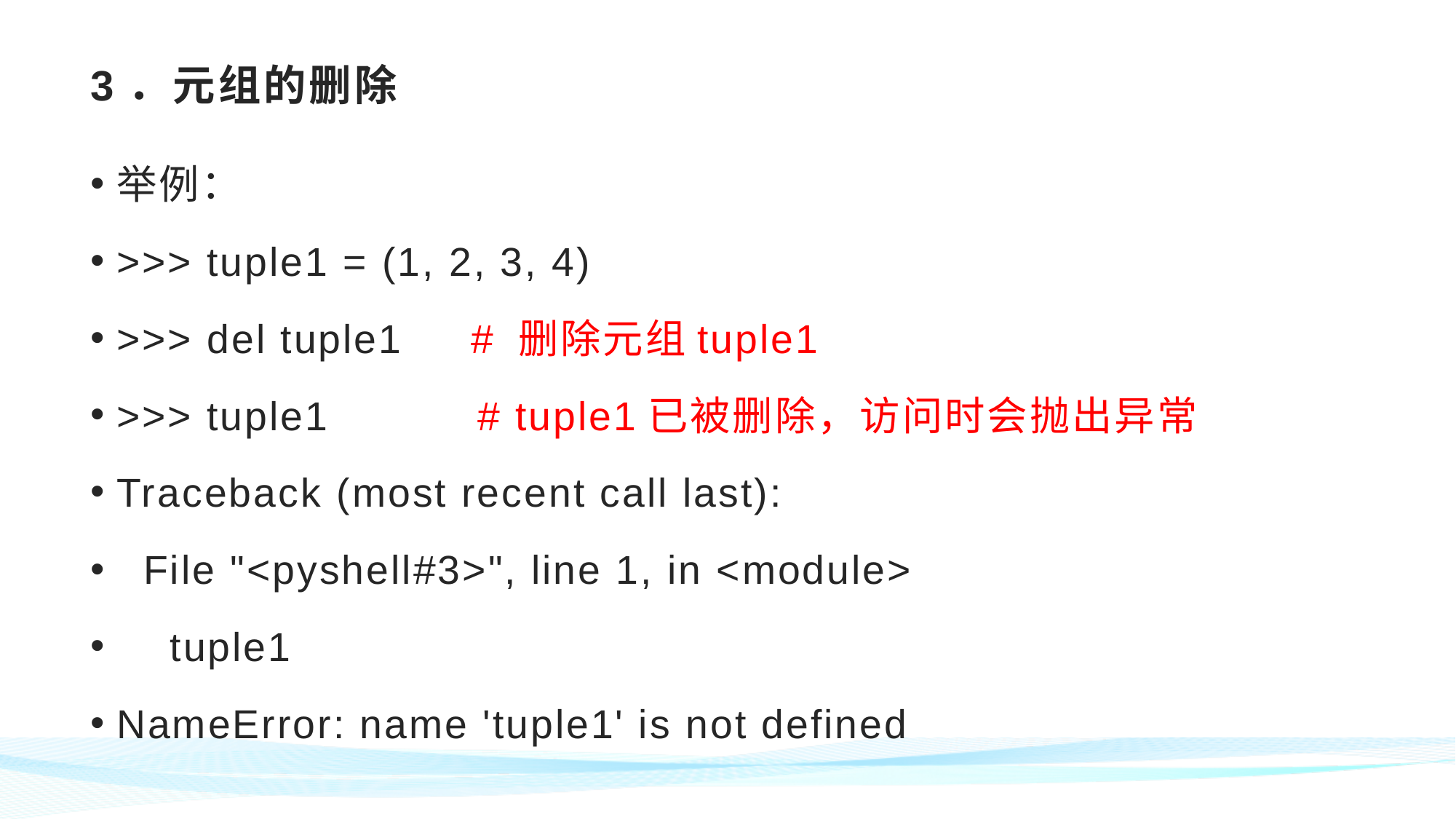

# 3．元组的删除
举例：
>>> tuple1 = (1, 2, 3, 4)
>>> del tuple1     # 删除元组tuple1
>>> tuple1           # tuple1已被删除，访问时会抛出异常
Traceback (most recent call last):
  File "<pyshell#3>", line 1, in <module>
    tuple1
NameError: name 'tuple1' is not defined
48